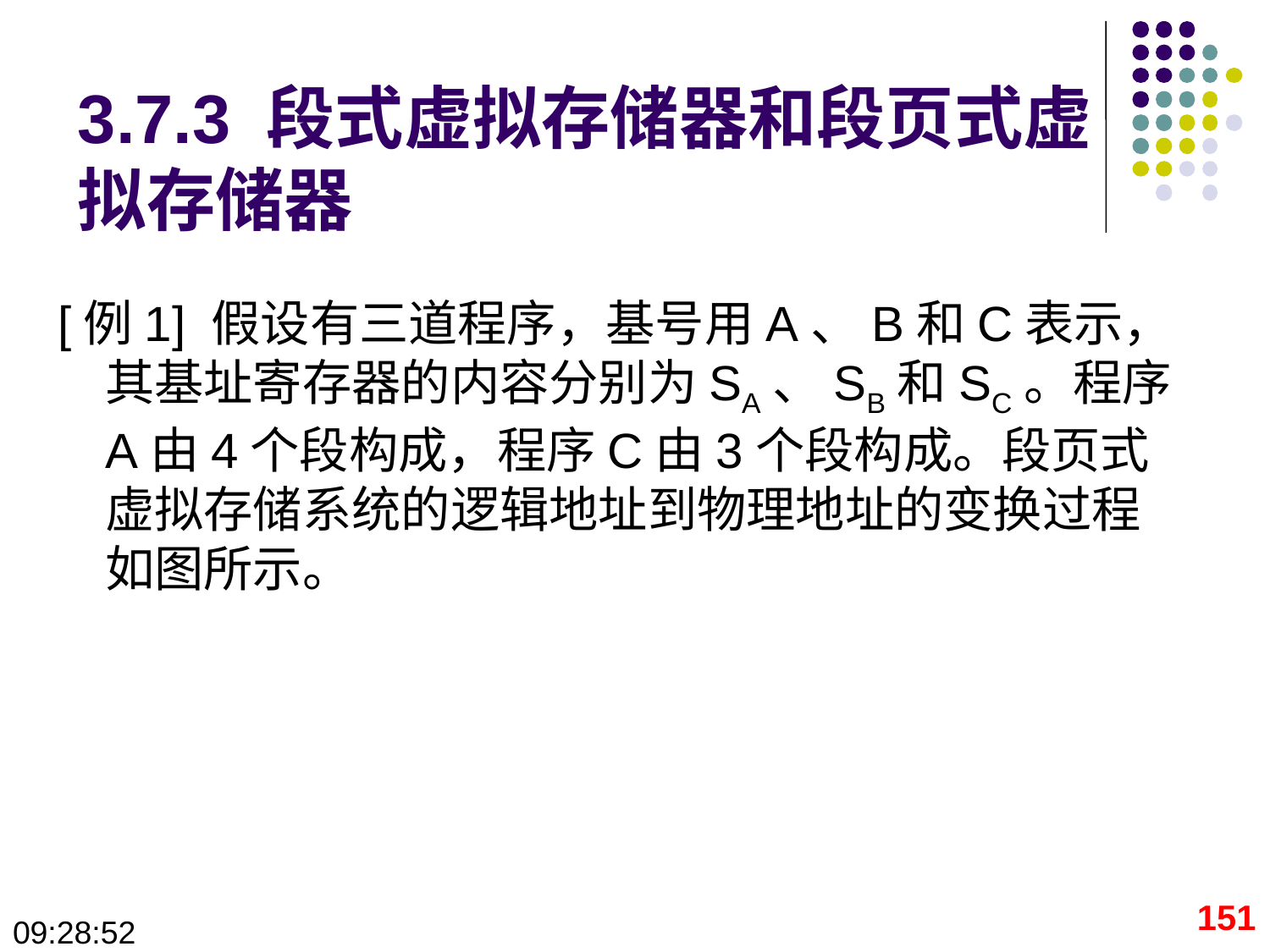

# 3.7.3 段式虚拟存储器和段页式虚拟存储器
[例1] 假设有三道程序，基号用A、B和C表示，其基址寄存器的内容分别为SA、SB和SC。程序A由4个段构成，程序C由3个段构成。段页式虚拟存储系统的逻辑地址到物理地址的变换过程如图所示。
151
09:28:52